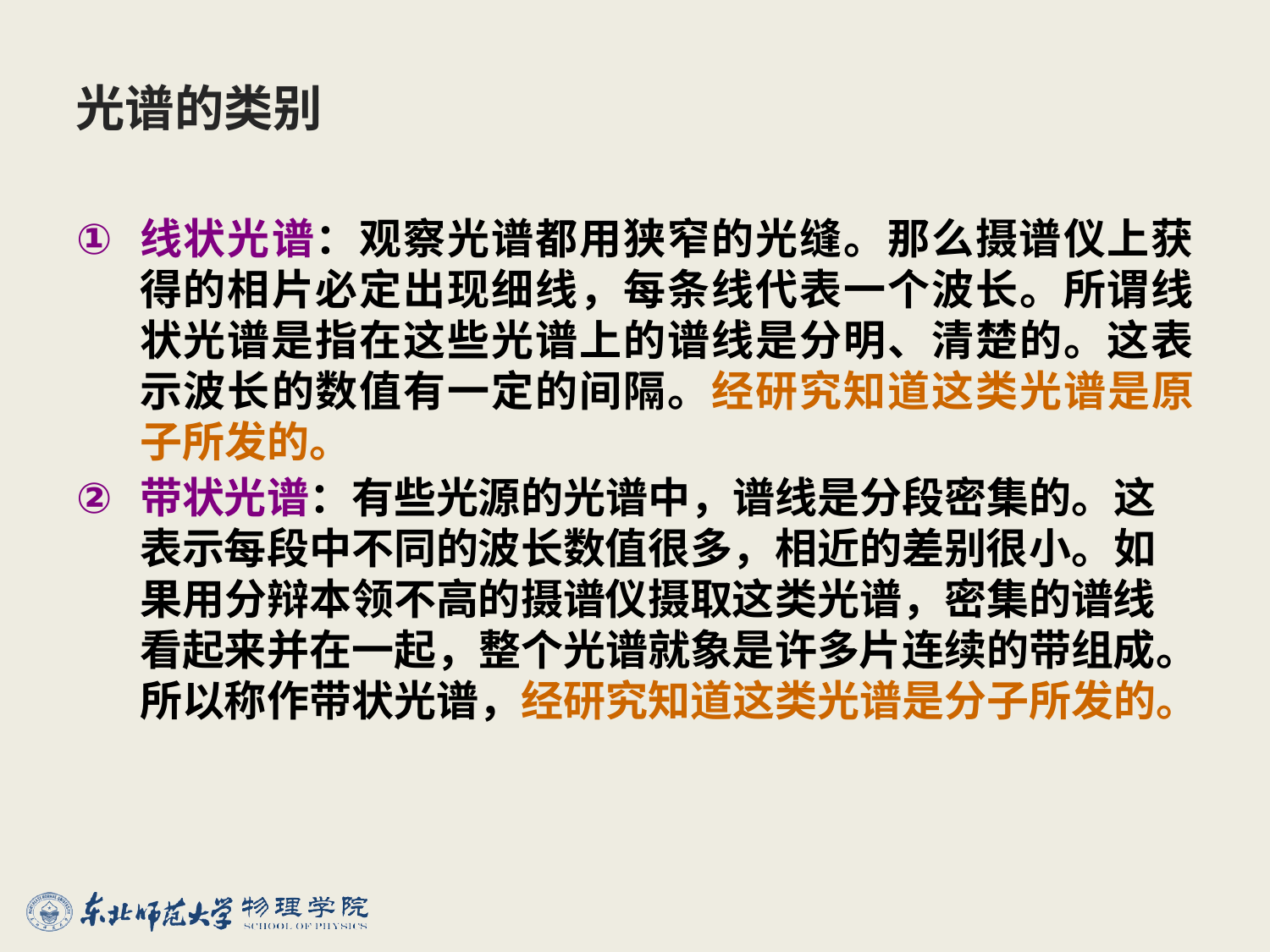

# 光谱的类别
线状光谱：观察光谱都用狭窄的光缝。那么摄谱仪上获得的相片必定出现细线，每条线代表一个波长。所谓线状光谱是指在这些光谱上的谱线是分明、清楚的。这表示波长的数值有一定的间隔。经研究知道这类光谱是原子所发的。
带状光谱：有些光源的光谱中，谱线是分段密集的。这表示每段中不同的波长数值很多，相近的差别很小。如果用分辩本领不高的摄谱仪摄取这类光谱，密集的谱线看起来并在一起，整个光谱就象是许多片连续的带组成。所以称作带状光谱，经研究知道这类光谱是分子所发的。